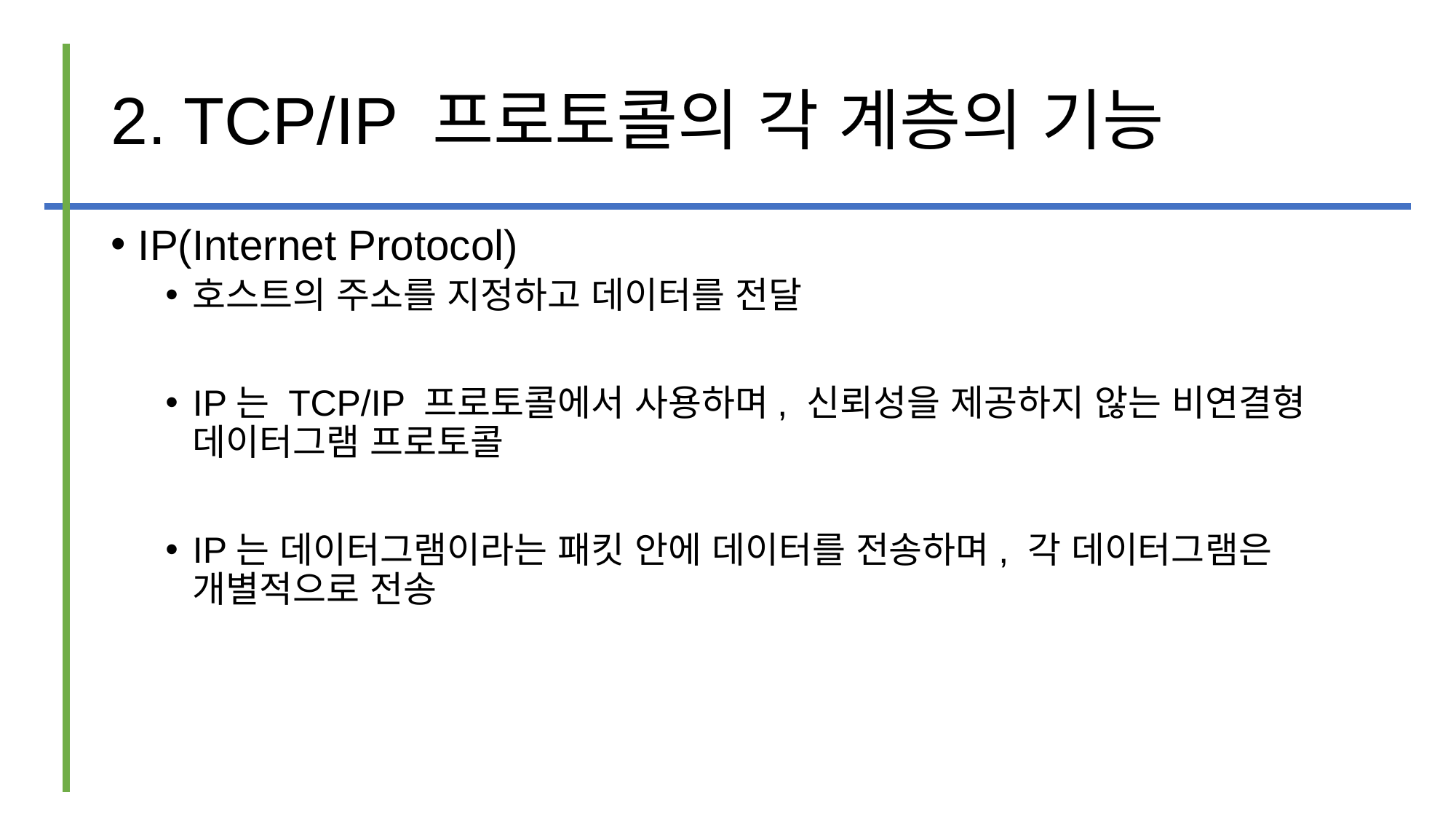

# 2. TCP/IP 프로토콜의 각 계층의 기능
IP(Internet Protocol)
호스트의 주소를 지정하고 데이터를 전달

IP는 TCP/IP 프로토콜에서 사용하며, 신뢰성을 제공하지 않는 비연결형 데이터그램 프로토콜

IP는 데이터그램이라는 패킷 안에 데이터를 전송하며, 각 데이터그램은 개별적으로 전송